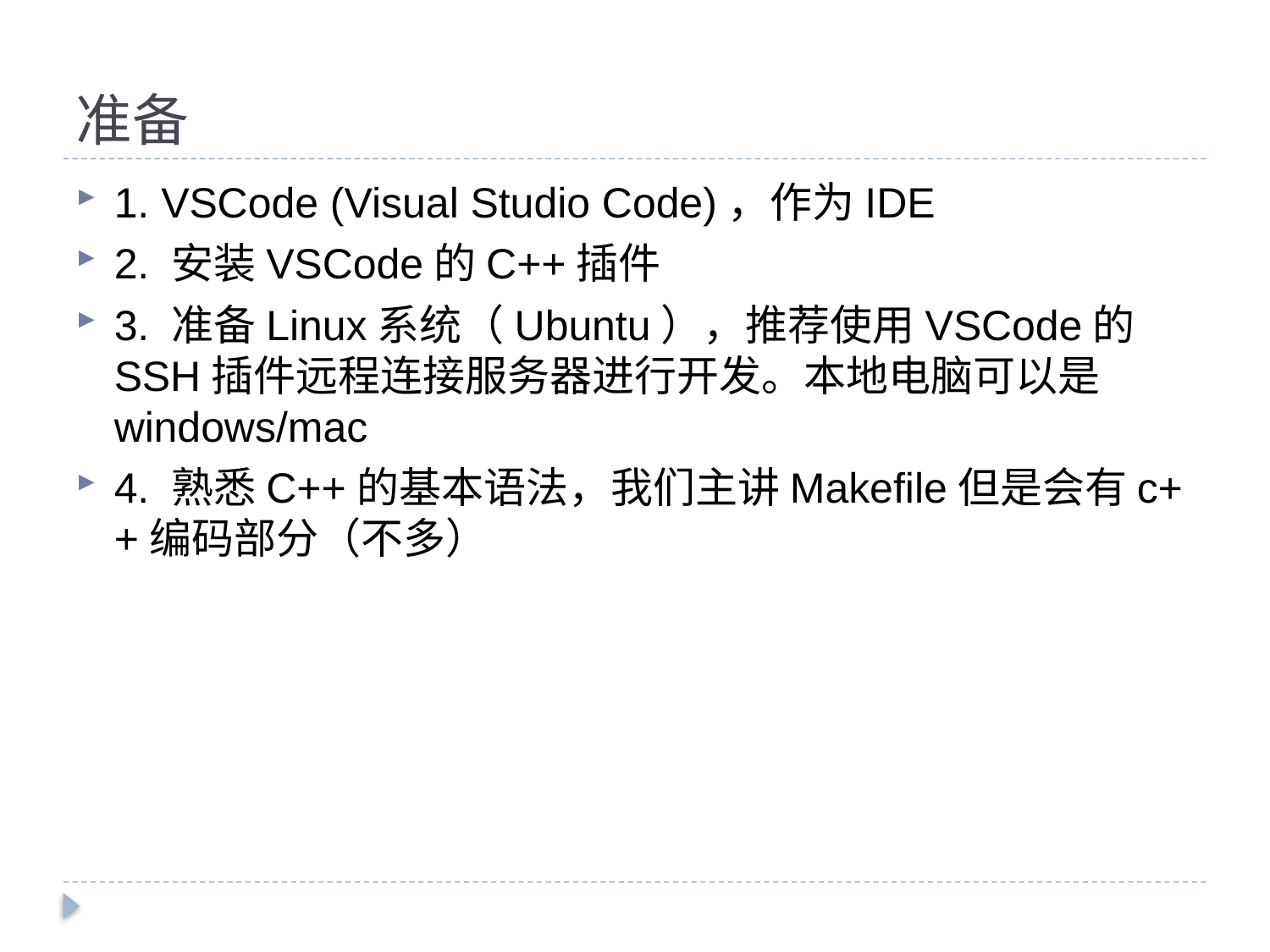

# 准备
1. VSCode (Visual Studio Code)，作为IDE
2. 安装VSCode的C++插件
3. 准备Linux系统（Ubuntu），推荐使用VSCode的SSH插件远程连接服务器进行开发。本地电脑可以是windows/mac
4. 熟悉C++的基本语法，我们主讲Makefile但是会有c++编码部分（不多）